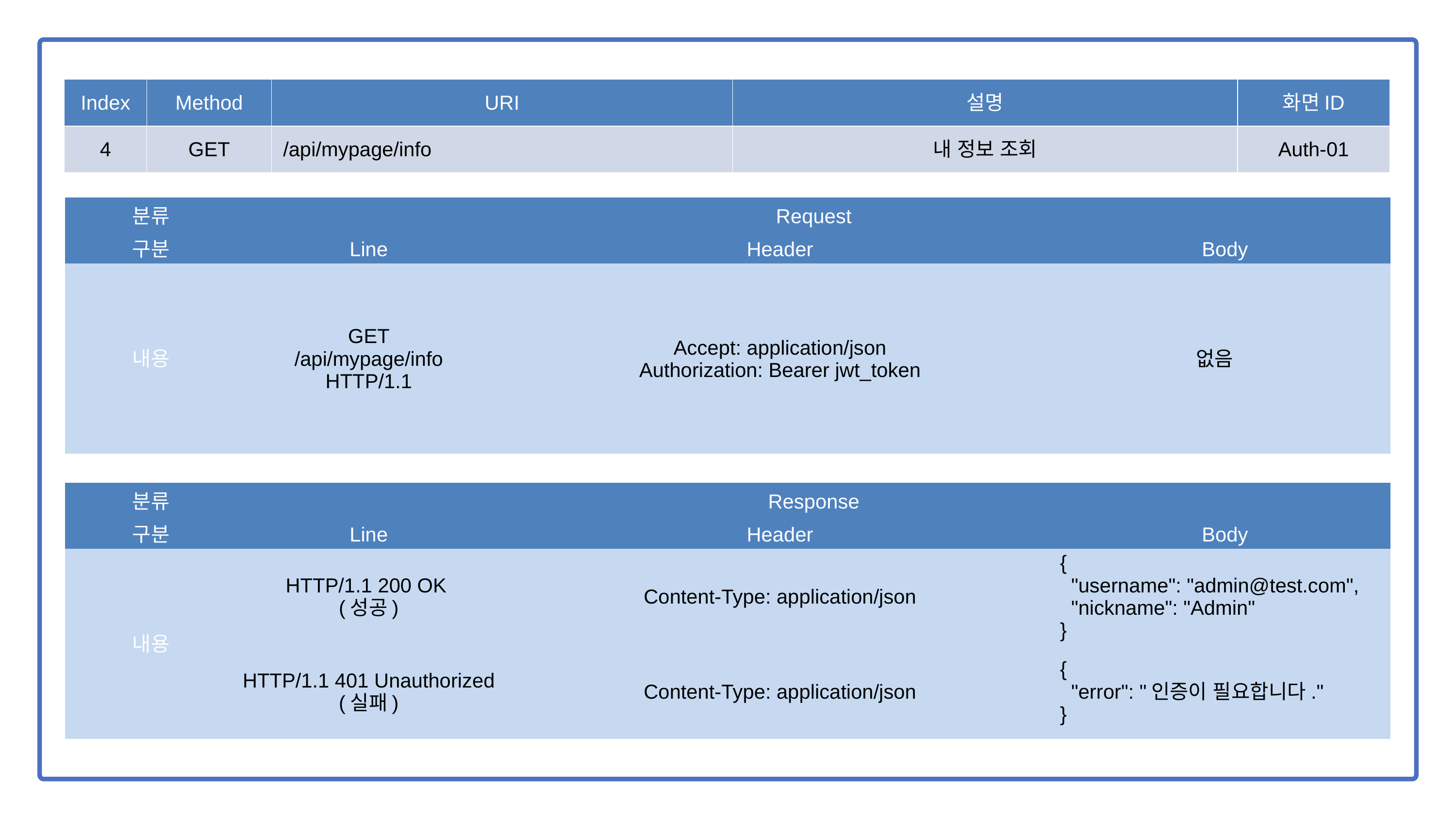

| Index | Method | URI | 설명 | 화면ID |
| --- | --- | --- | --- | --- |
| 4 | GET | /api/mypage/info | 내 정보 조회 | Auth-01 |
| 분류 | Request |  |  |
| --- | --- | --- | --- |
| 구분 | Line | Header | Body |
| 내용 | GET /api/mypage/info HTTP/1.1 | Accept: application/json Authorization: Bearer jwt\_token | 없음 |
| 분류 | Response |  |  |
| --- | --- | --- | --- |
| 구분 | Line | Header | Body |
| 내용 | HTTP/1.1 200 OK (성공) | Content-Type: application/json | { "username": "admin@test.com", "nickname": "Admin" } |
|  | HTTP/1.1 401 Unauthorized (실패) | Content-Type: application/json | { "error": "인증이 필요합니다." } |